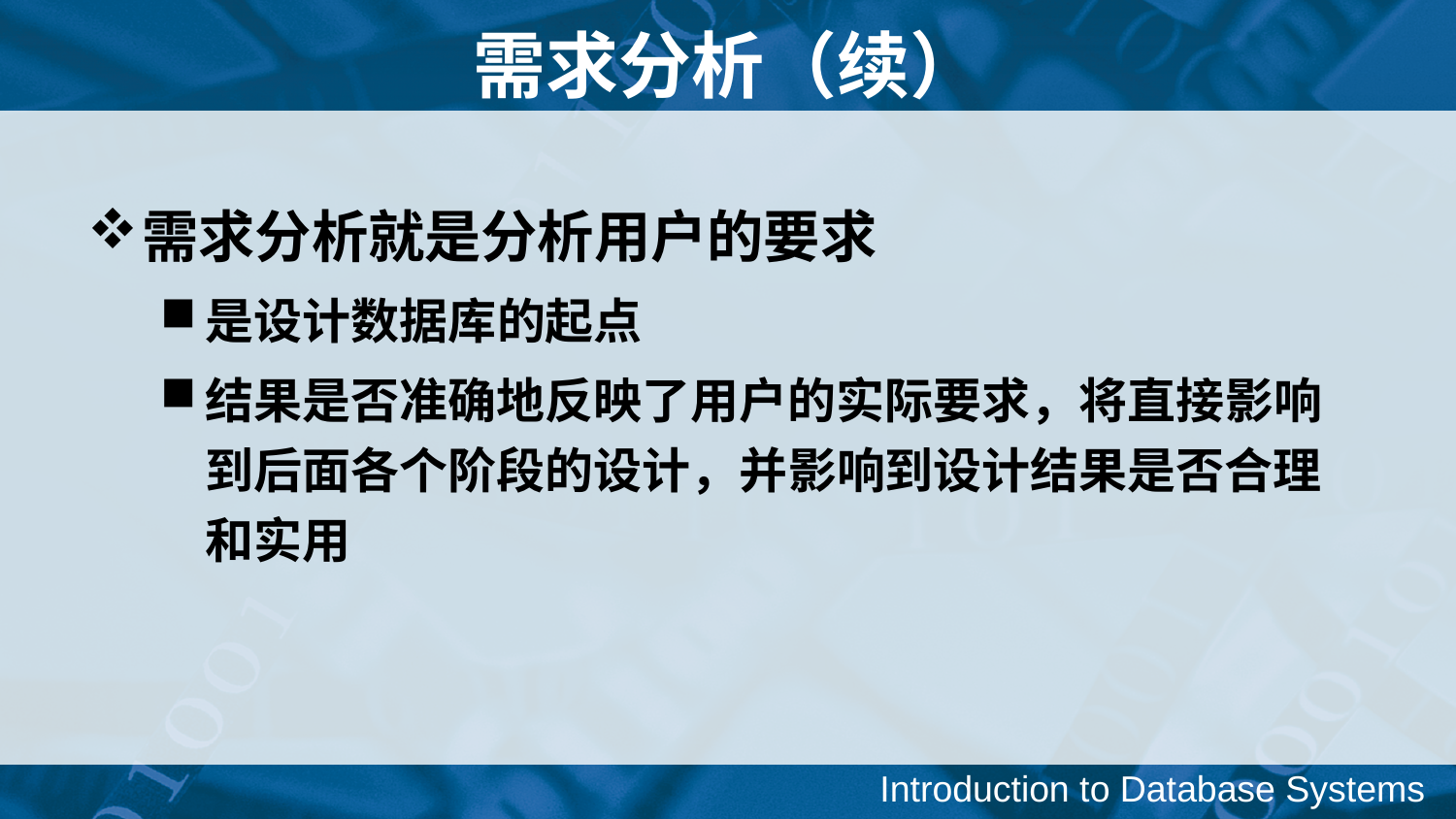

需求分析（续）
需求分析就是分析用户的要求
是设计数据库的起点
结果是否准确地反映了用户的实际要求，将直接影响到后面各个阶段的设计，并影响到设计结果是否合理和实用